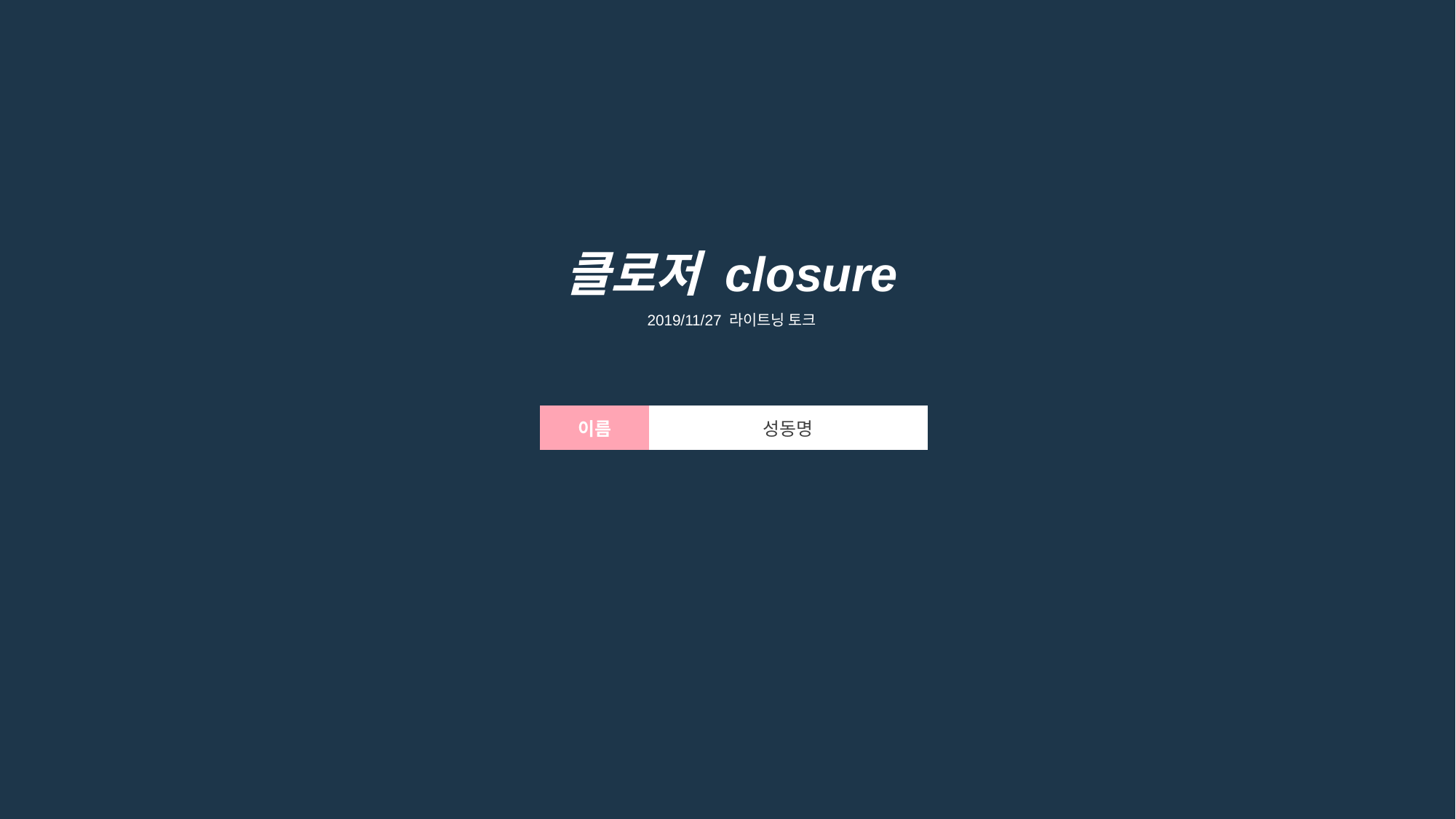

클로저 closure
2019/11/27 라이트닝 토크
|  |  |
| --- | --- |
| 이름 | 성동명 |